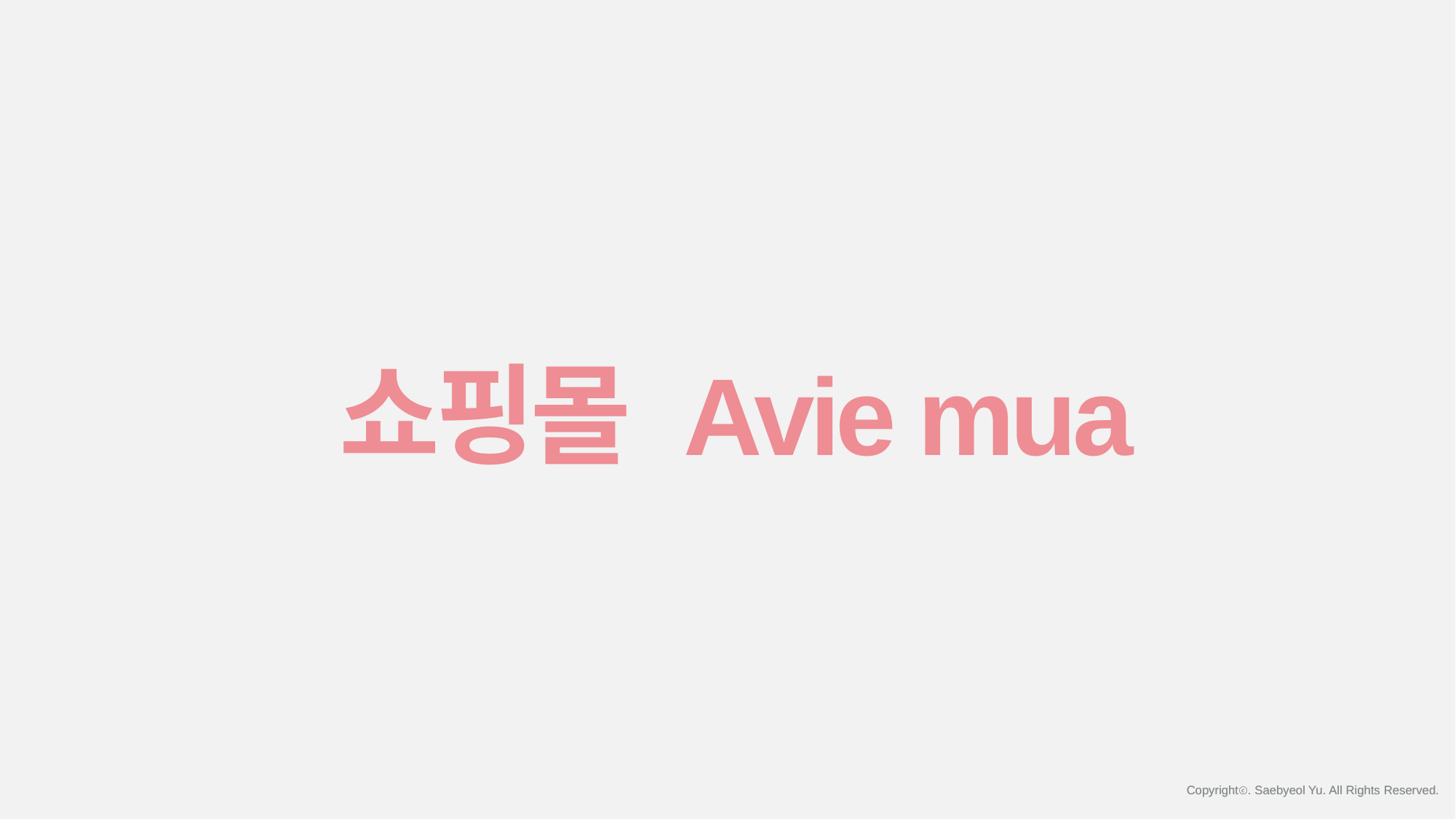

쇼핑몰 Avie mua
Copyrightⓒ. Saebyeol Yu. All Rights Reserved.